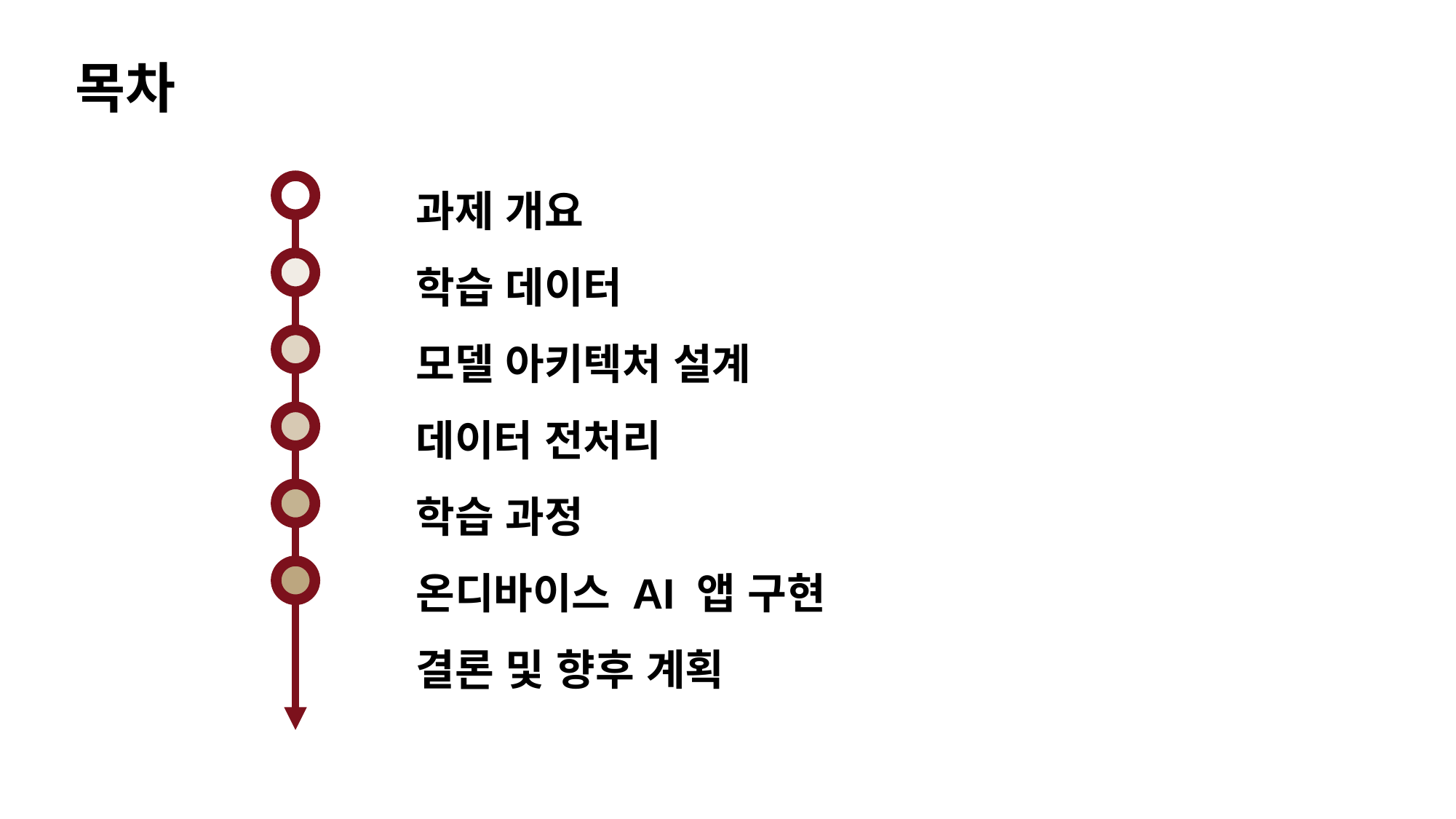

목차
과제 개요
학습 데이터
모델 아키텍처 설계
데이터 전처리
학습 과정
온디바이스 AI 앱 구현
결론 및 향후 계획